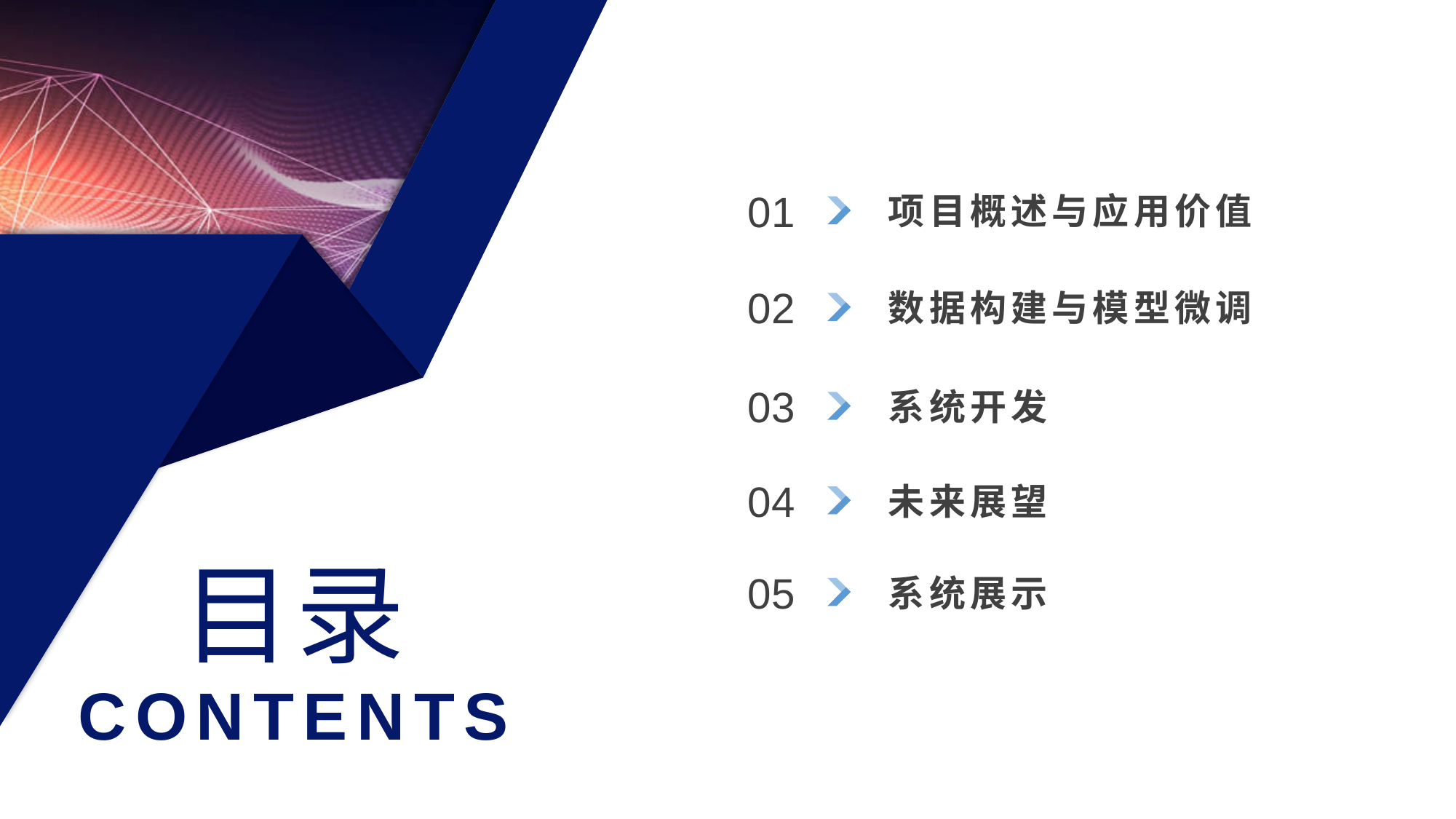

行业PPT模板http://www.1ppt.com/hangye/

项目概述与应用价值
0 1

数据构建与模型微调
0 2

系统开发
0 3

未来展望
0 4

目录
系统展示
0 5

CONTENTS